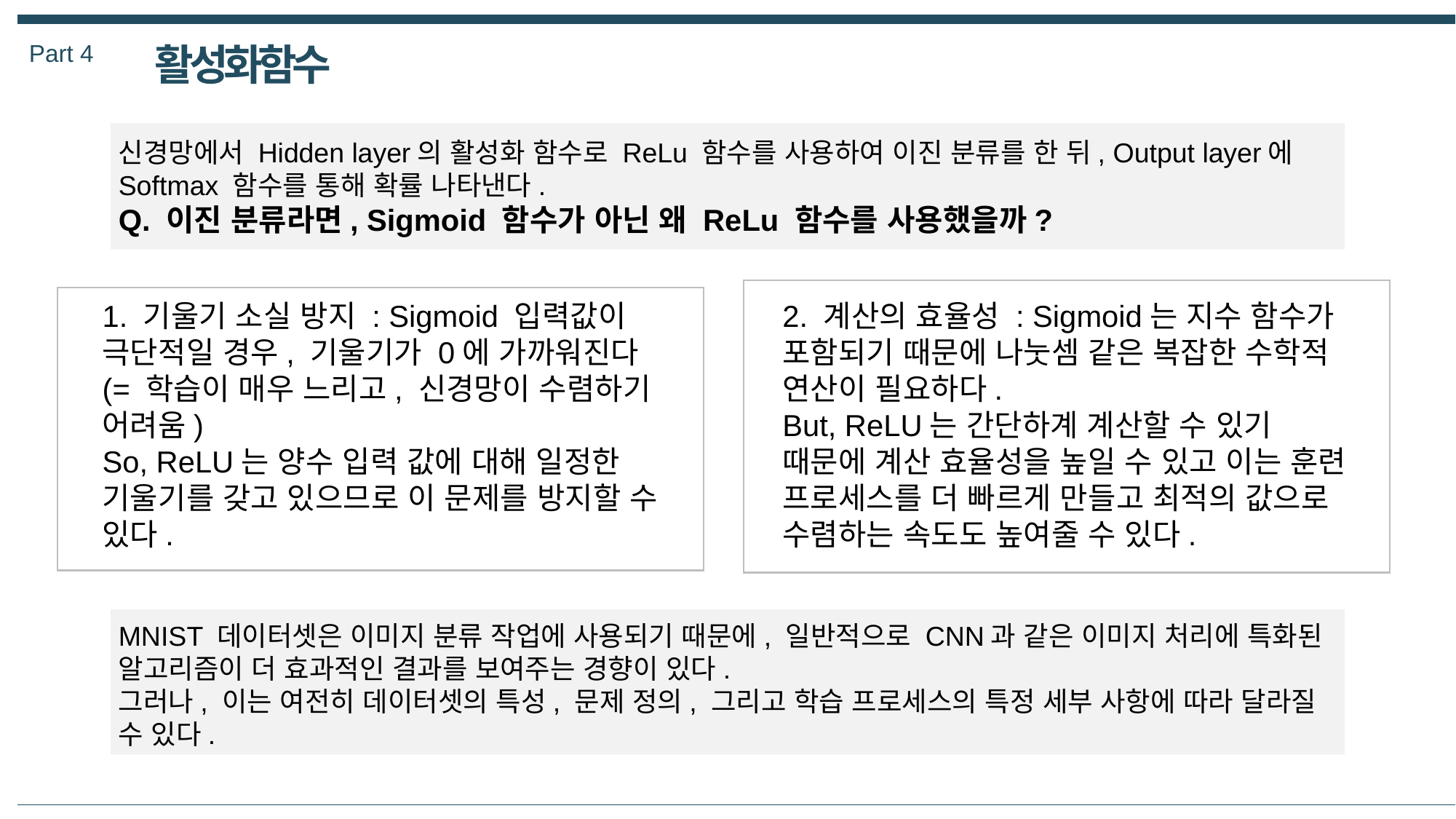

Part 4
활성화함수

신경망에서 Hidden layer의 활성화 함수로 ReLu 함수를 사용하여 이진 분류를 한 뒤, Output layer에 Softmax 함수를 통해 확률 나타낸다.
Q. 이진 분류라면, Sigmoid 함수가 아닌 왜 ReLu 함수를 사용했을까?

2. 계산의 효율성 : Sigmoid는 지수 함수가 포함되기 때문에 나눗셈 같은 복잡한 수학적 연산이 필요하다.
But, ReLU는 간단하계 계산할 수 있기 때문에 계산 효율성을 높일 수 있고 이는 훈련 프로세스를 더 빠르게 만들고 최적의 값으로 수렴하는 속도도 높여줄 수 있다.
1. 기울기 소실 방지 : Sigmoid 입력값이 극단적일 경우, 기울기가 0에 가까워진다 (= 학습이 매우 느리고, 신경망이 수렴하기 어려움)
So, ReLU는 양수 입력 값에 대해 일정한 기울기를 갖고 있으므로 이 문제를 방지할 수 있다.

MNIST 데이터셋은 이미지 분류 작업에 사용되기 때문에, 일반적으로 CNN과 같은 이미지 처리에 특화된 알고리즘이 더 효과적인 결과를 보여주는 경향이 있다.
그러나, 이는 여전히 데이터셋의 특성, 문제 정의, 그리고 학습 프로세스의 특정 세부 사항에 따라 달라질 수 있다.